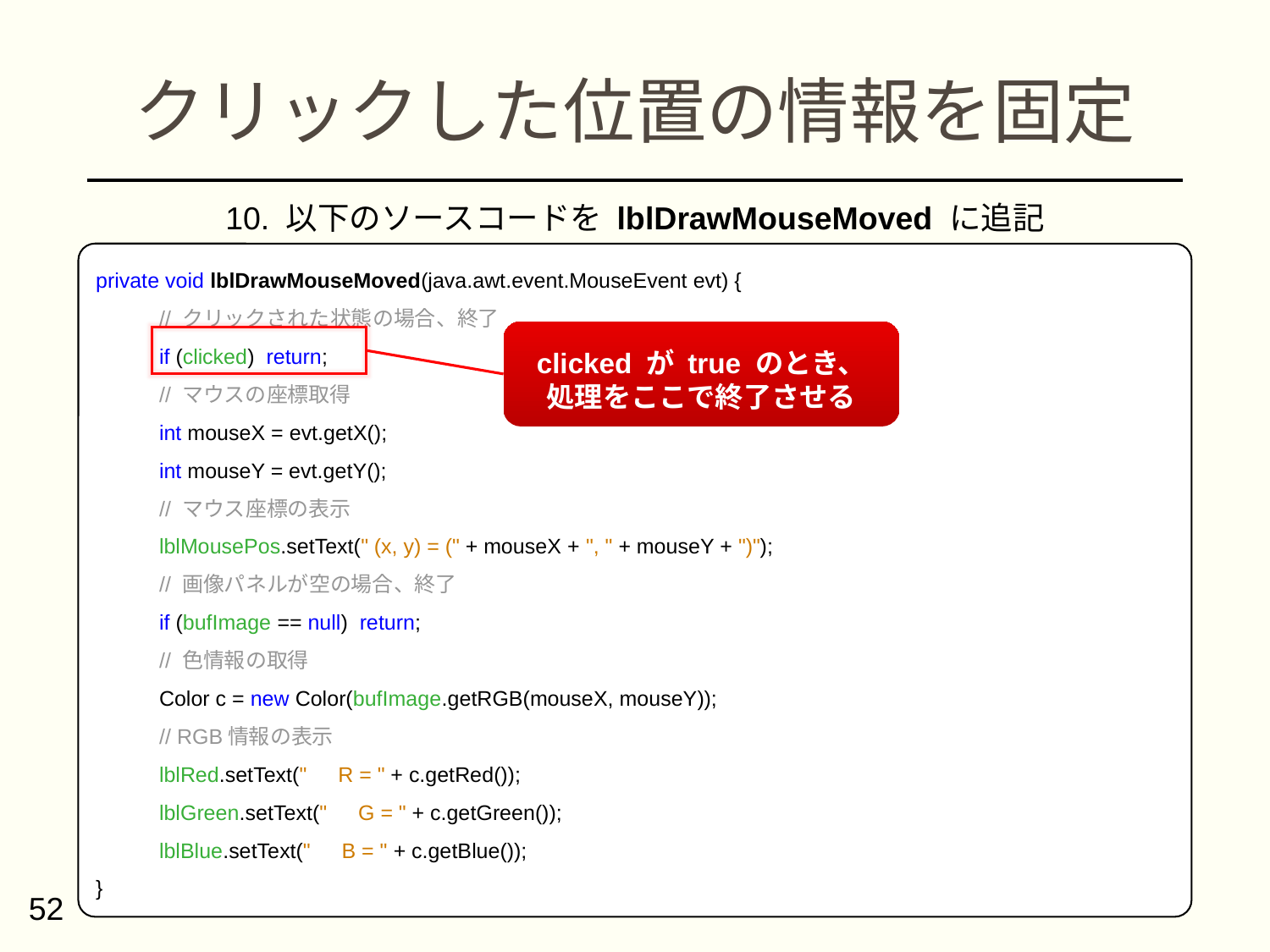

# クリックした位置の情報を固定
10. 以下のソースコードを lblDrawMouseMoved に追記
private void lblDrawMouseMoved(java.awt.event.MouseEvent evt) {
// クリックされた状態の場合、終了
if (clicked)  return;
// マウスの座標取得
int mouseX = evt.getX();
int mouseY = evt.getY();
// マウス座標の表示
lblMousePos.setText(" (x, y) = (" + mouseX + ", " + mouseY + ")");
// 画像パネルが空の場合、終了
if (bufImage == null)  return;
// 色情報の取得
Color c = new Color(bufImage.getRGB(mouseX, mouseY));
// RGB情報の表示
lblRed.setText("　R = " + c.getRed());
lblGreen.setText("　G = " + c.getGreen());
lblBlue.setText("　B = " + c.getBlue());
}
clicked が true のとき、
処理をここで終了させる

52